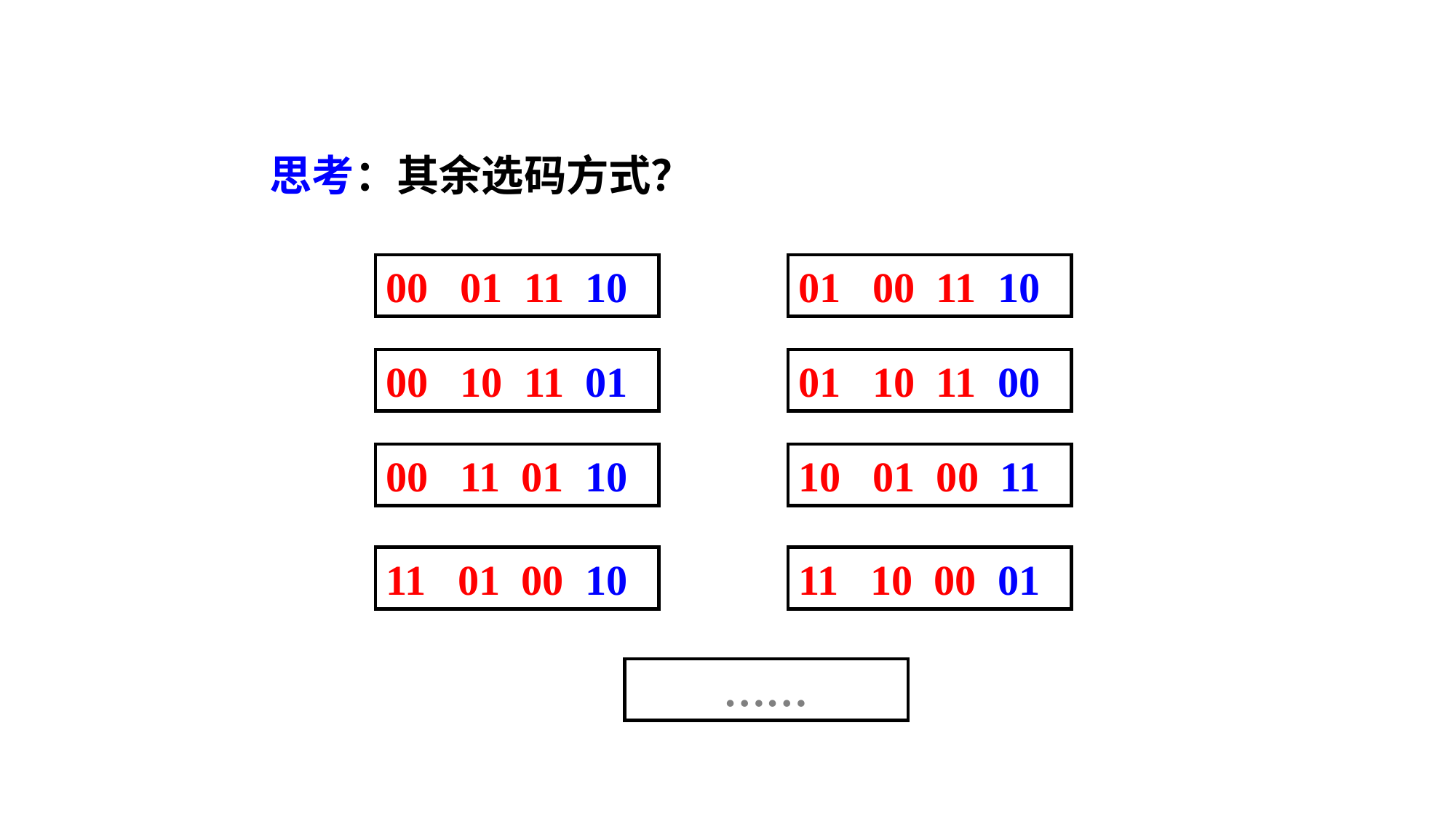

思考：其余选码方式？
00   01  11  10
01   00  11  10
00   10  11  01
01   10  11  00
00   11  01  10
10   01  00  11
11   01  00  10
11   10  00  01
……